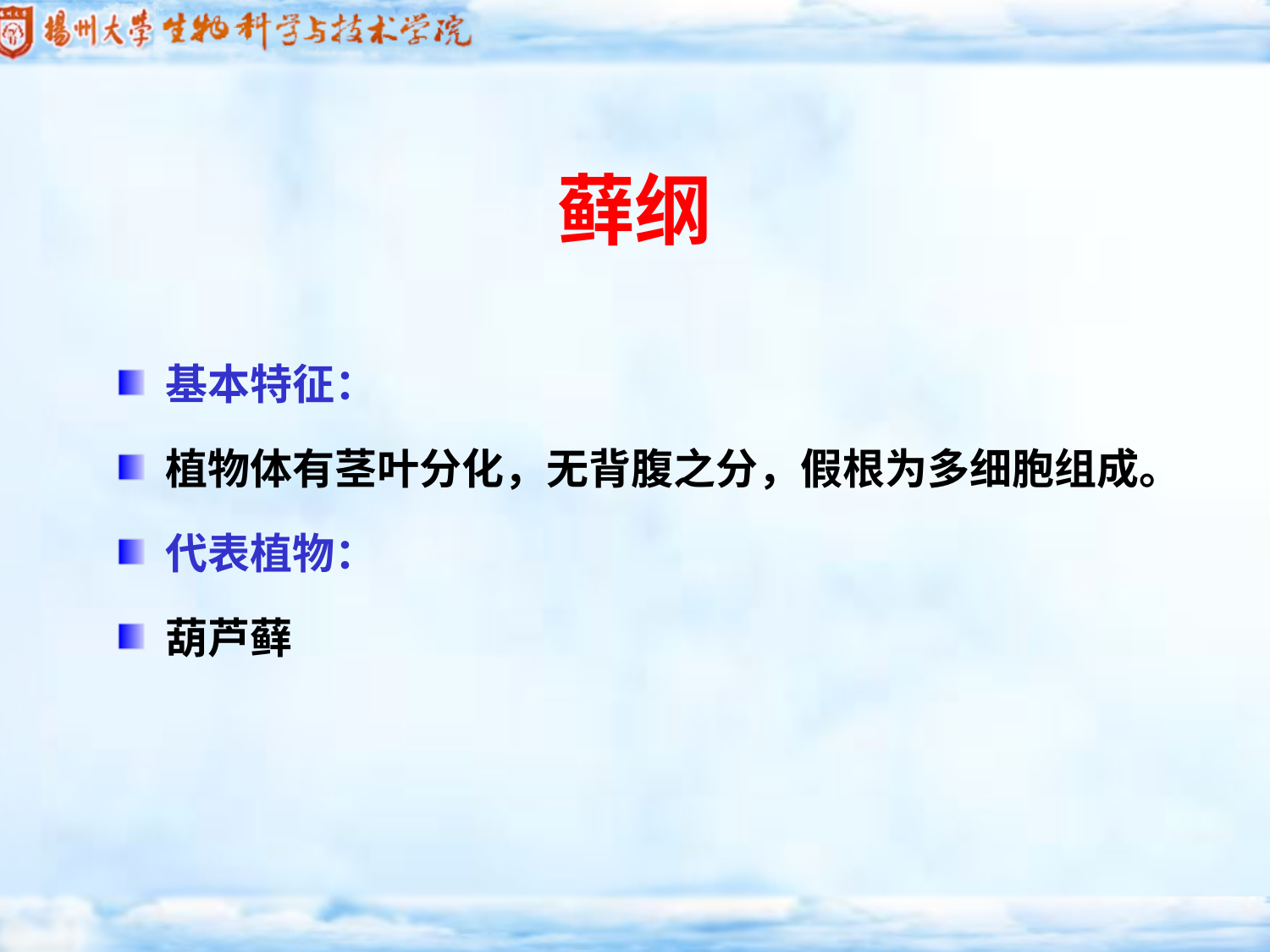

# 藓纲
基本特征：
植物体有茎叶分化，无背腹之分，假根为多细胞组成。
代表植物：
葫芦藓